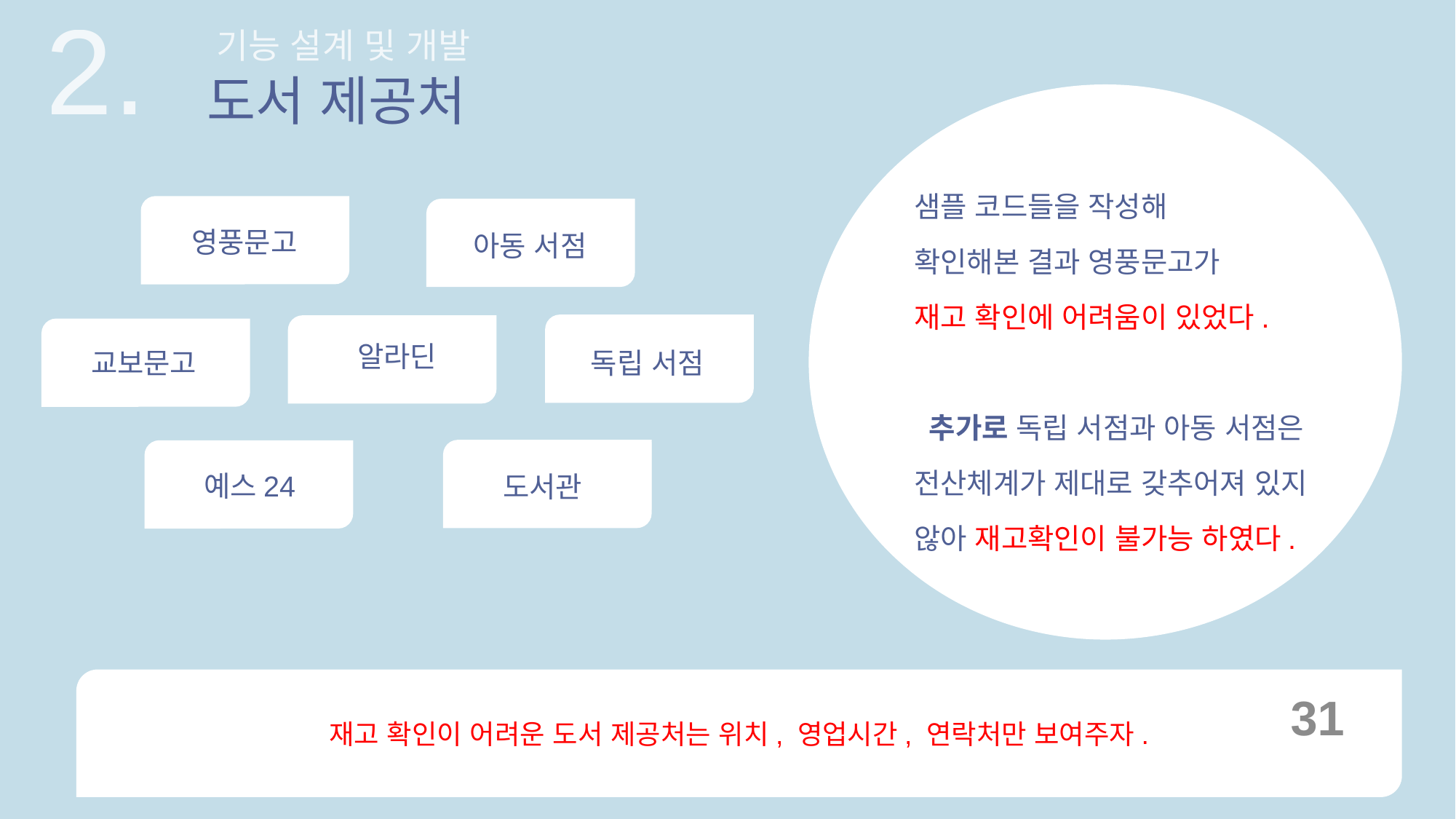

2.
 기능 설계 및 개발
도서 제공처

영풍문고

샘플 코드들을 작성해
확인해본 결과 영풍문고가
재고 확인에 어려움이 있었다.

 추가로 독립 서점과 아동 서점은
전산체계가 제대로 갖추어져 있지 않아 재고확인이 불가능 하였다.
아동 서점

독립 서점
교보문고

알라딘

도서관
예스24

재고 확인이 어려운 도서 제공처는 위치, 영업시간, 연락처만 보여주자.
31